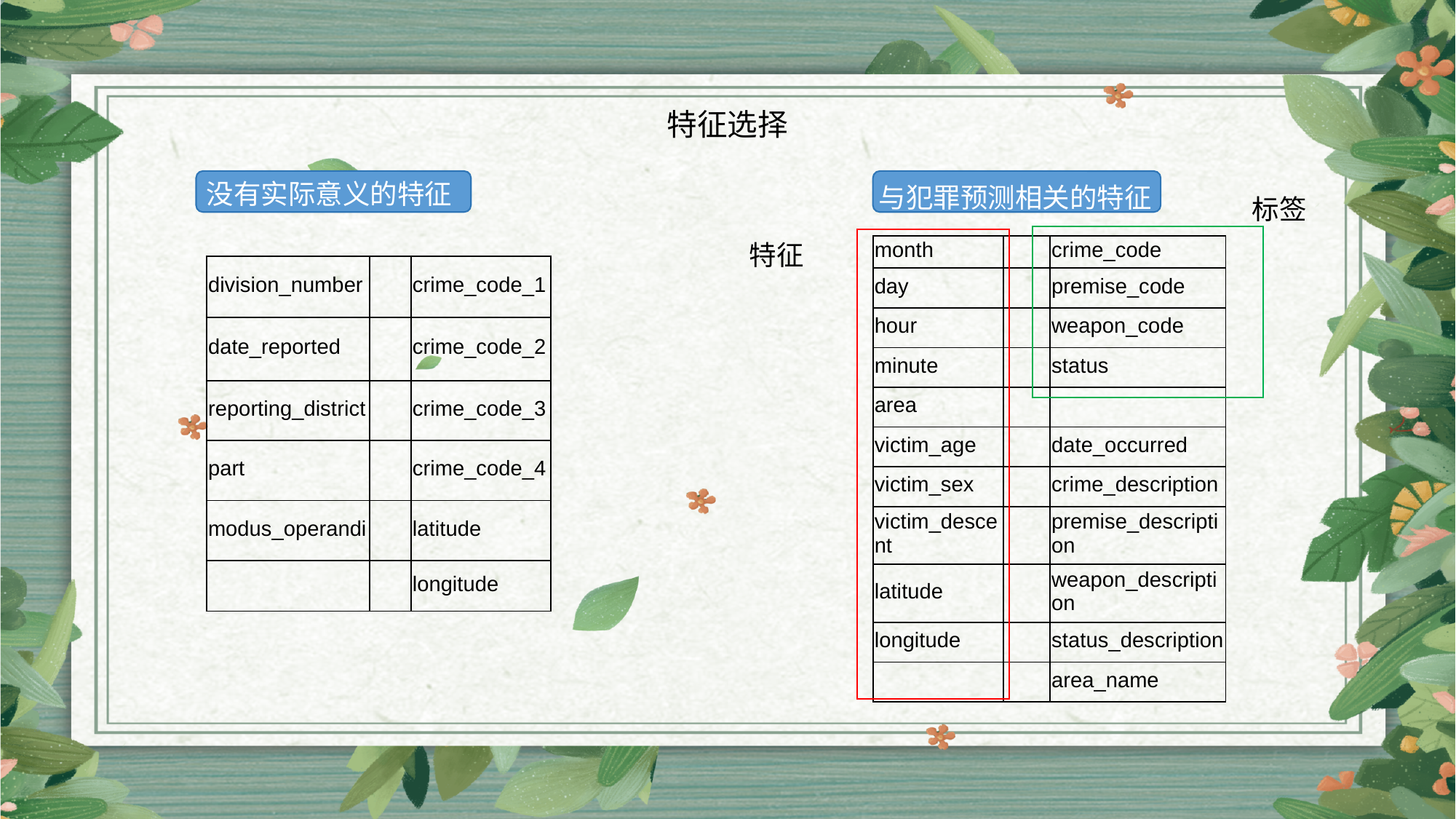

特征选择
与犯罪预测相关的特征
没有实际意义的特征

标签

特征
| month |  | crime\_code |
| --- | --- | --- |
| day |  | premise\_code |
| hour |  | weapon\_code |
| minute |  | status |
| area |  |  |
| victim\_age |  | date\_occurred |
| victim\_sex |  | crime\_description |
| victim\_descent |  | premise\_description |
| latitude |  | weapon\_description |
| longitude |  | status\_description |
|  |  | area\_name |
| division\_number |  | crime\_code\_1 |
| --- | --- | --- |
| date\_reported |  | crime\_code\_2 |
| reporting\_district |  | crime\_code\_3 |
| part |  | crime\_code\_4 |
| modus\_operandi |  | latitude |
|  |  | longitude |